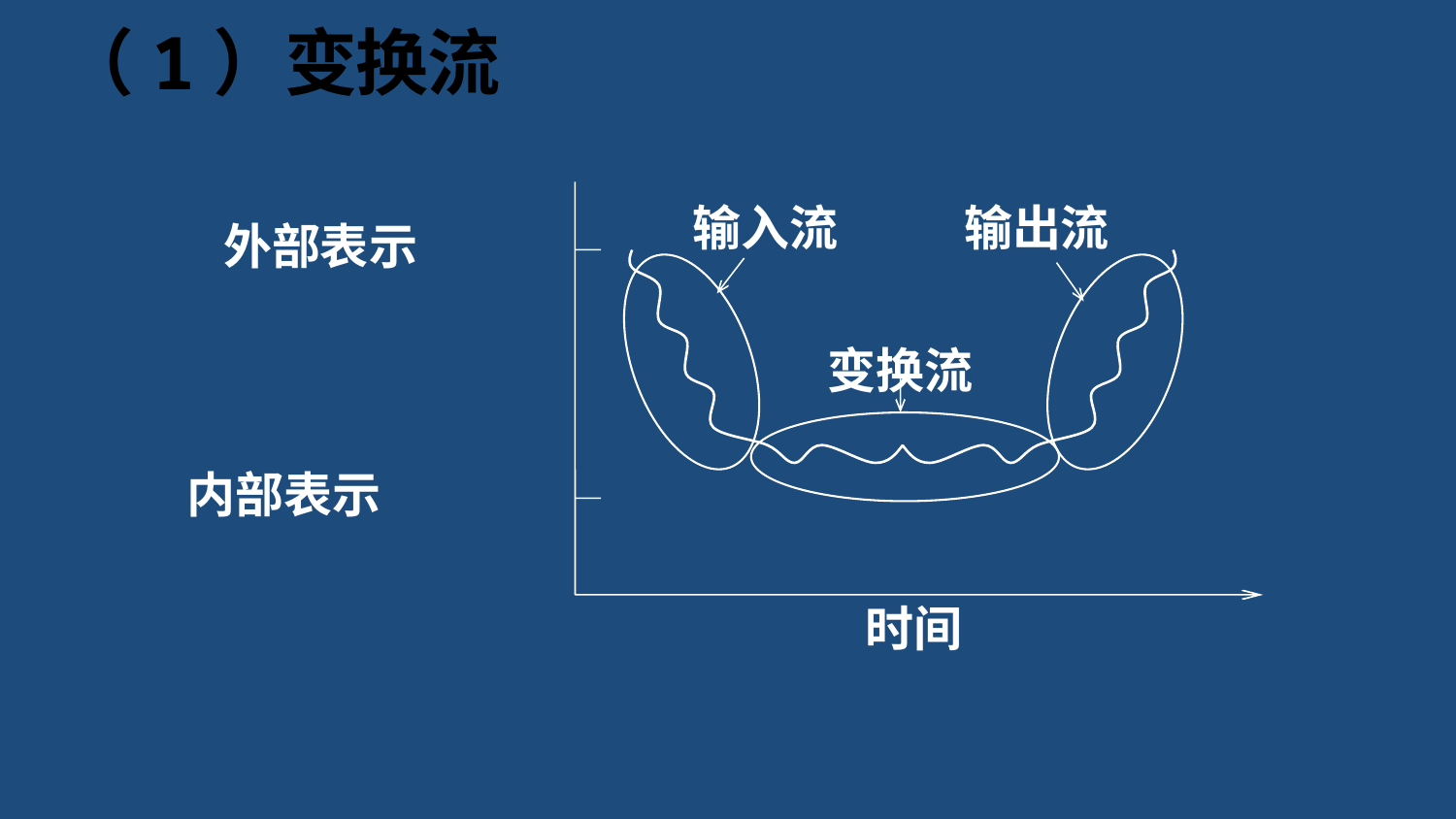

# （1）变换流

输入流
输出流
外部表示

变换流

内部表示
时间

输入流
输出流
            外部表示

变换流

内部表示
时间